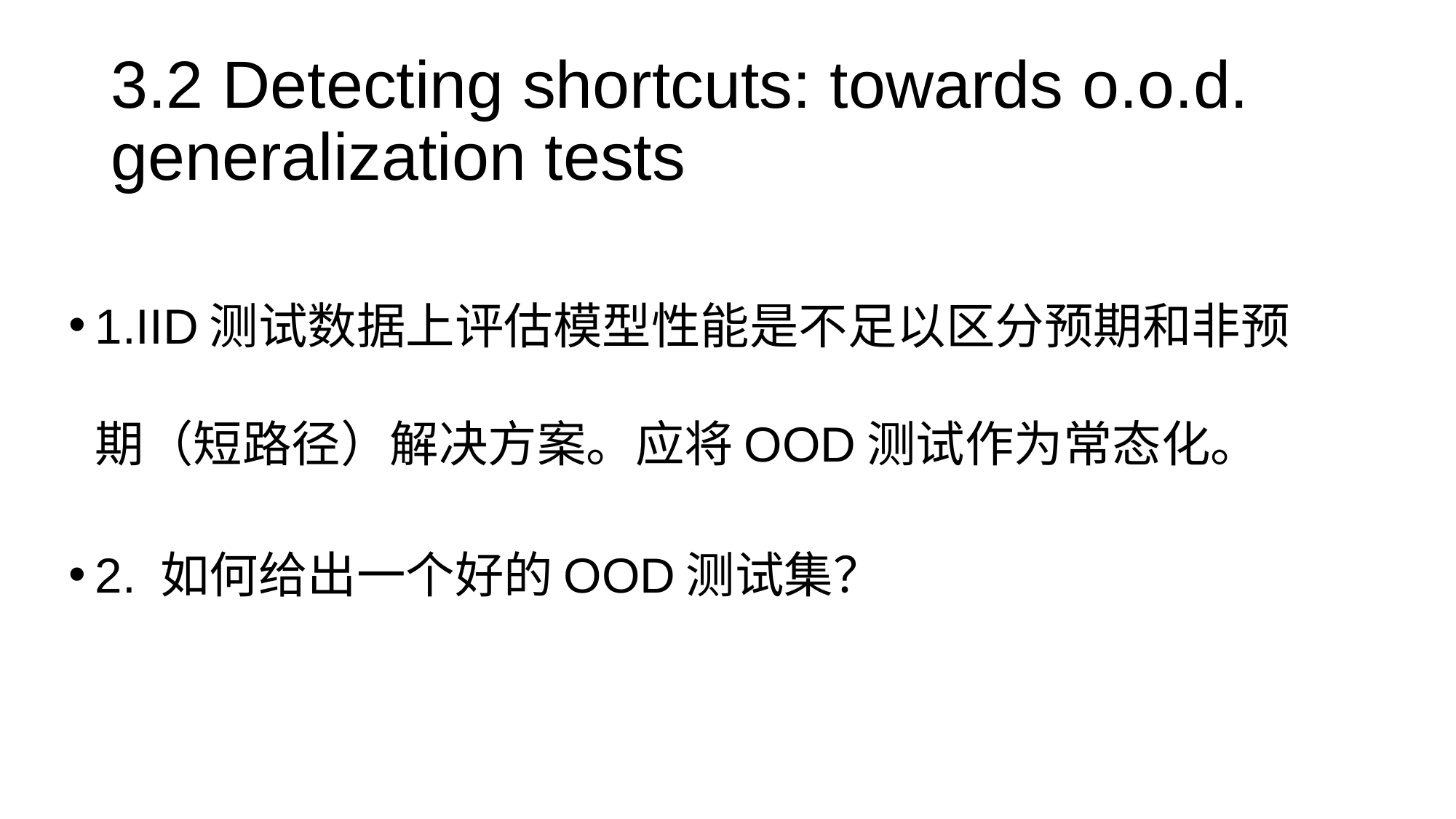

# 3.2 Detecting shortcuts: towards o.o.d. generalization tests
1.IID测试数据上评估模型性能是不足以区分预期和非预期（短路径）解决方案。应将OOD测试作为常态化。
2. 如何给出一个好的OOD测试集？